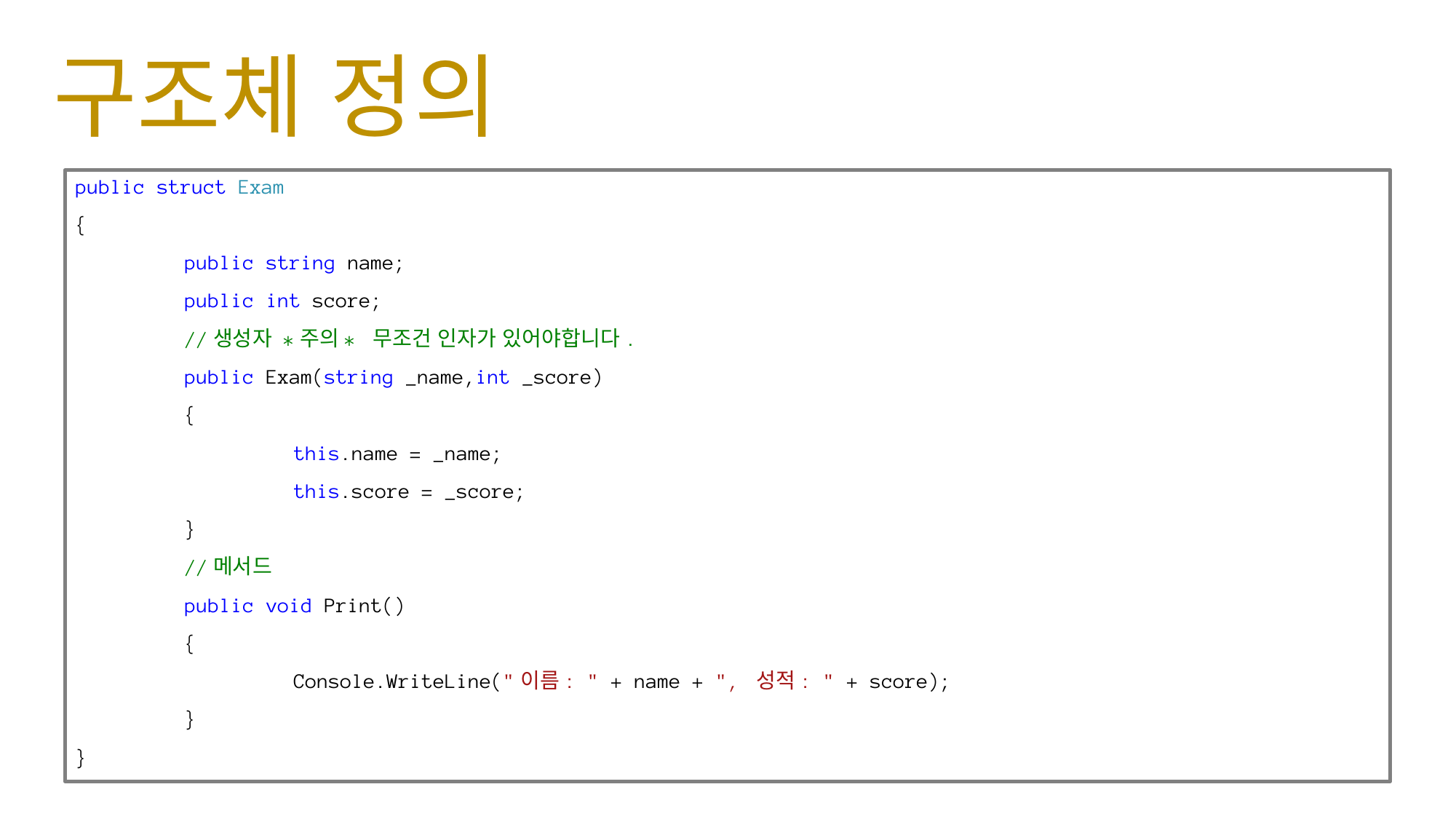

# 구조체 정의
public struct Exam
{
	public string name;
	public int score;
	//생성자 *주의* 무조건 인자가 있어야합니다.
	public Exam(string _name,int _score)
	{
		this.name = _name;
		this.score = _score;
	}
	//메서드
	public void Print()
	{
		Console.WriteLine("이름: " + name + ", 성적: " + score);
	}
}